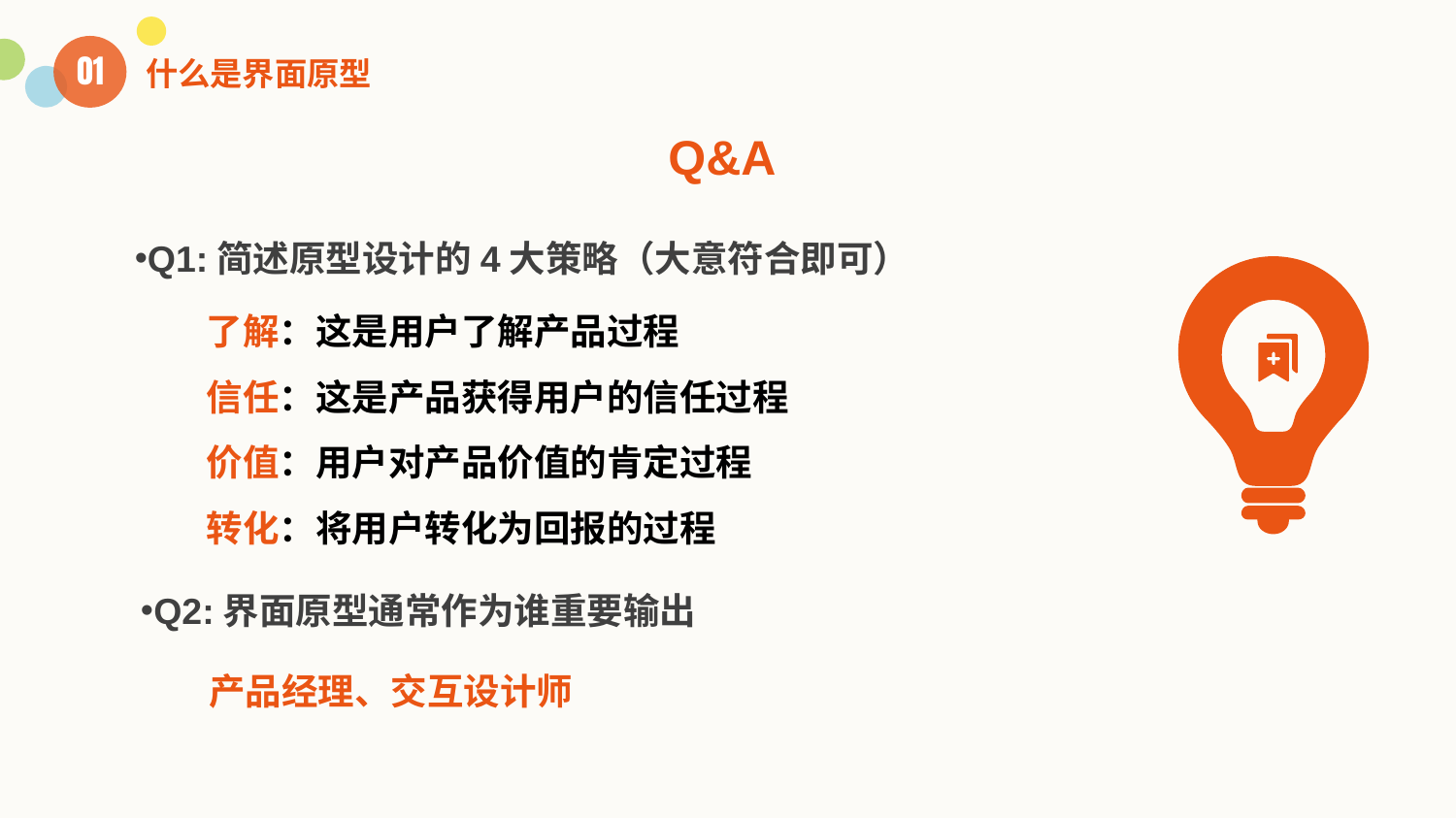

01
什么是界面原型

Q&A
Q1:简述原型设计的4大策略（大意符合即可）

了解：这是用户了解产品过程
信任：这是产品获得用户的信任过程
价值：用户对产品价值的肯定过程
转化：将用户转化为回报的过程
Q2:界面原型通常作为谁重要输出
产品经理、交互设计师